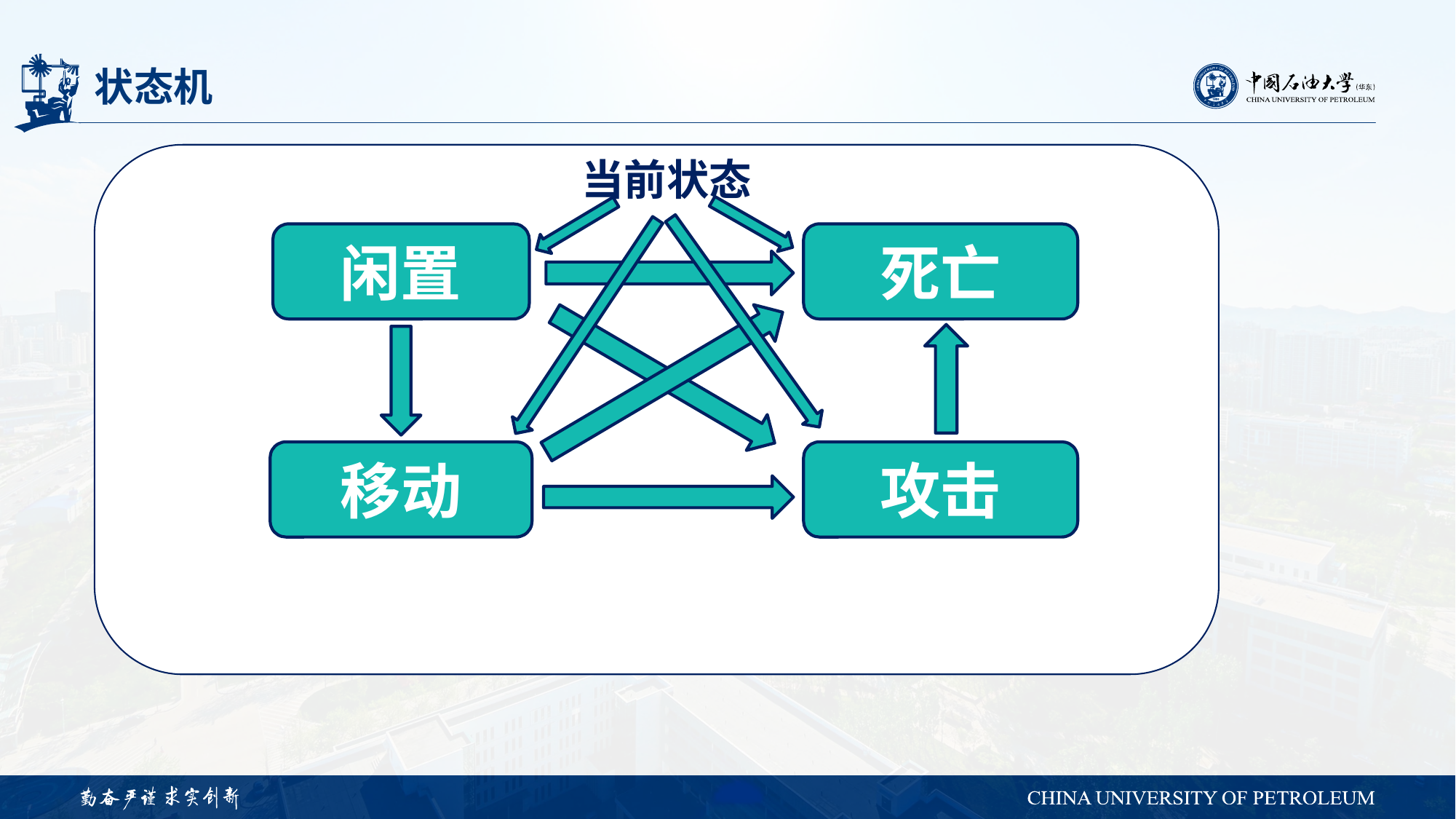

# 状态机
当前状态

闲置
死亡

移动
攻击